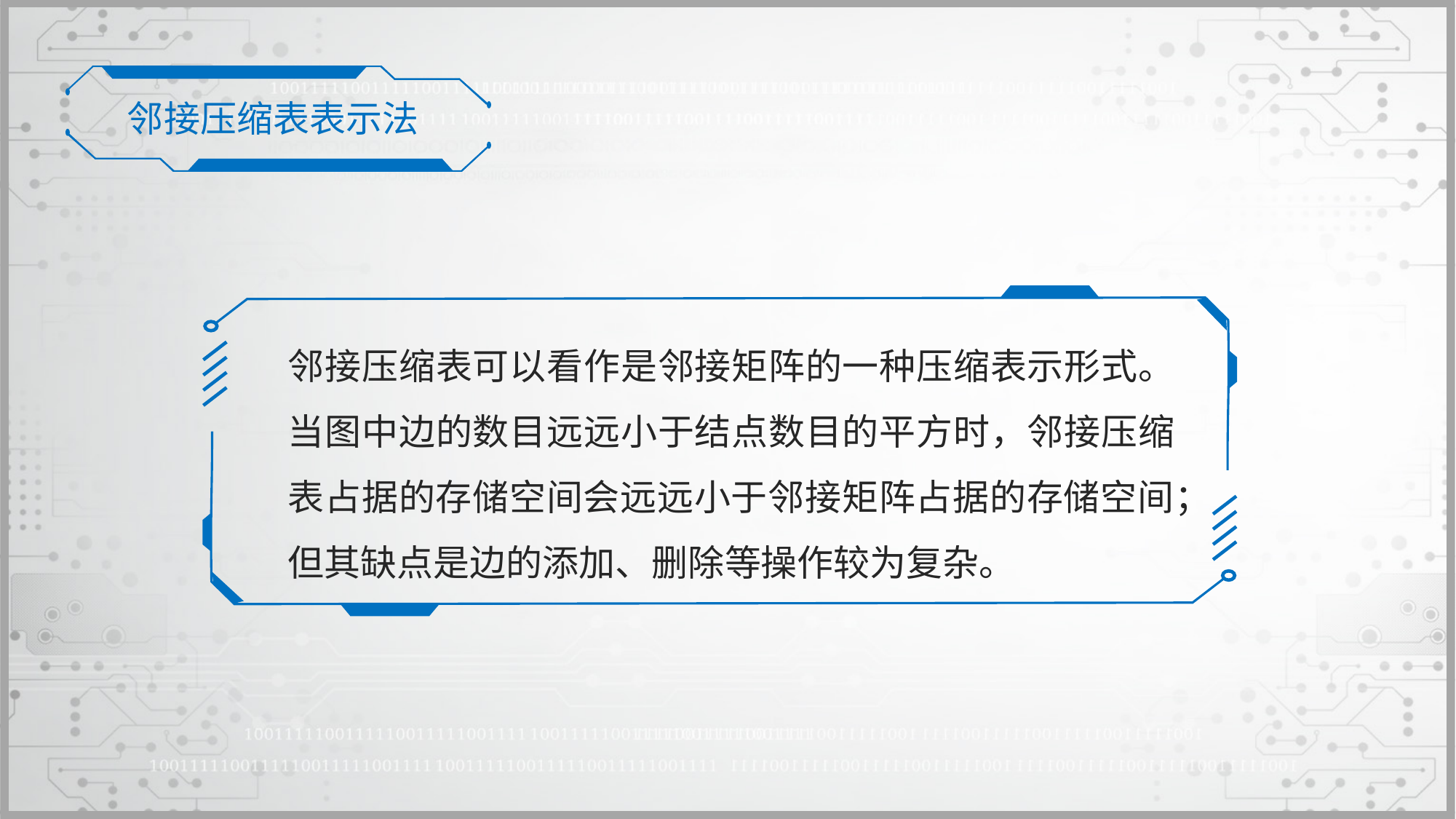

邻接压缩表表示法

邻接压缩表可以看作是邻接矩阵的一种压缩表示形式。当图中边的数目远远小于结点数目的平方时，邻接压缩表占据的存储空间会远远小于邻接矩阵占据的存储空间；但其缺点是边的添加、删除等操作较为复杂。